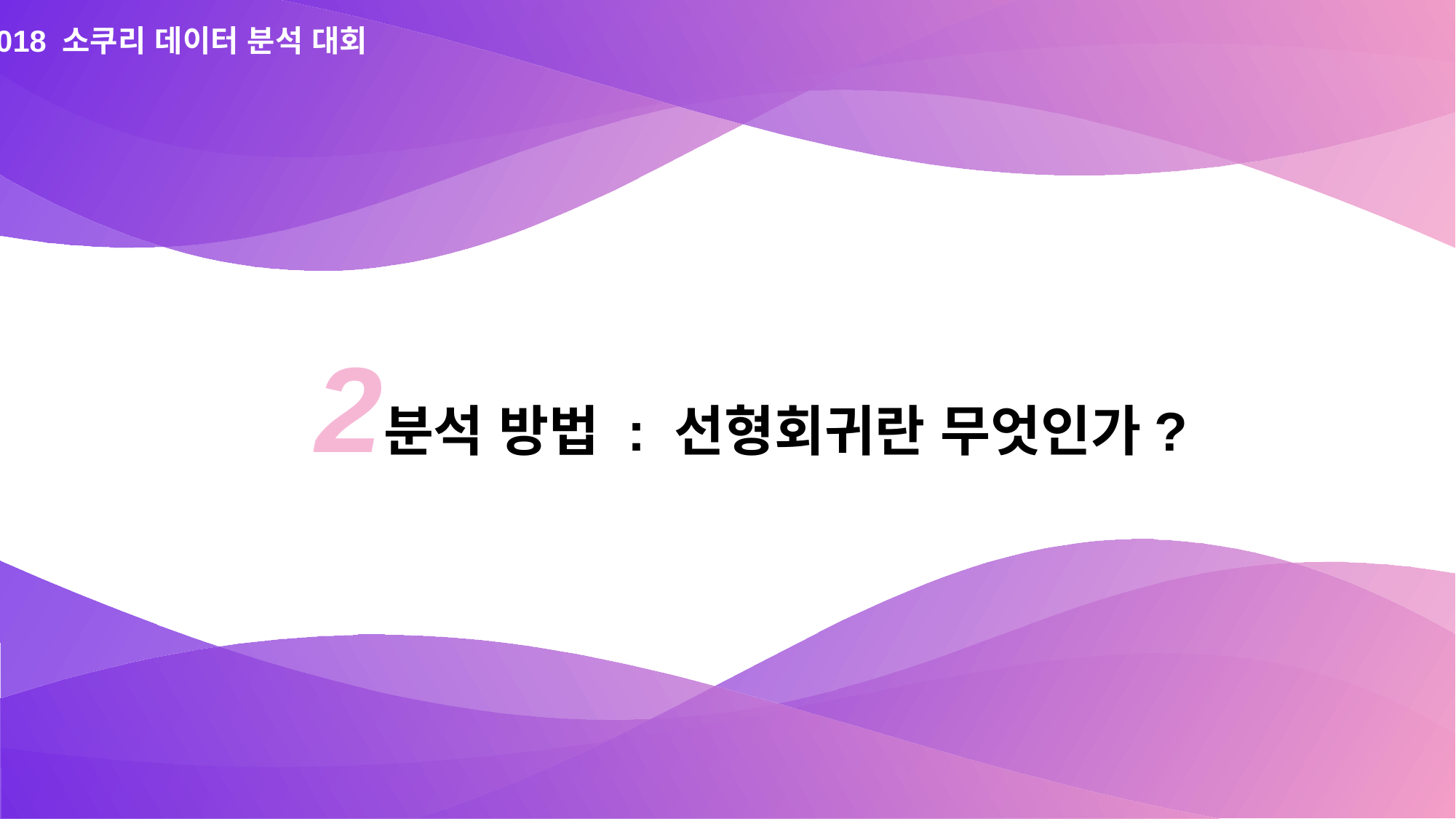

2018 소쿠리 데이터 분석 대회

2
분석 방법 : 선형회귀란 무엇인가?